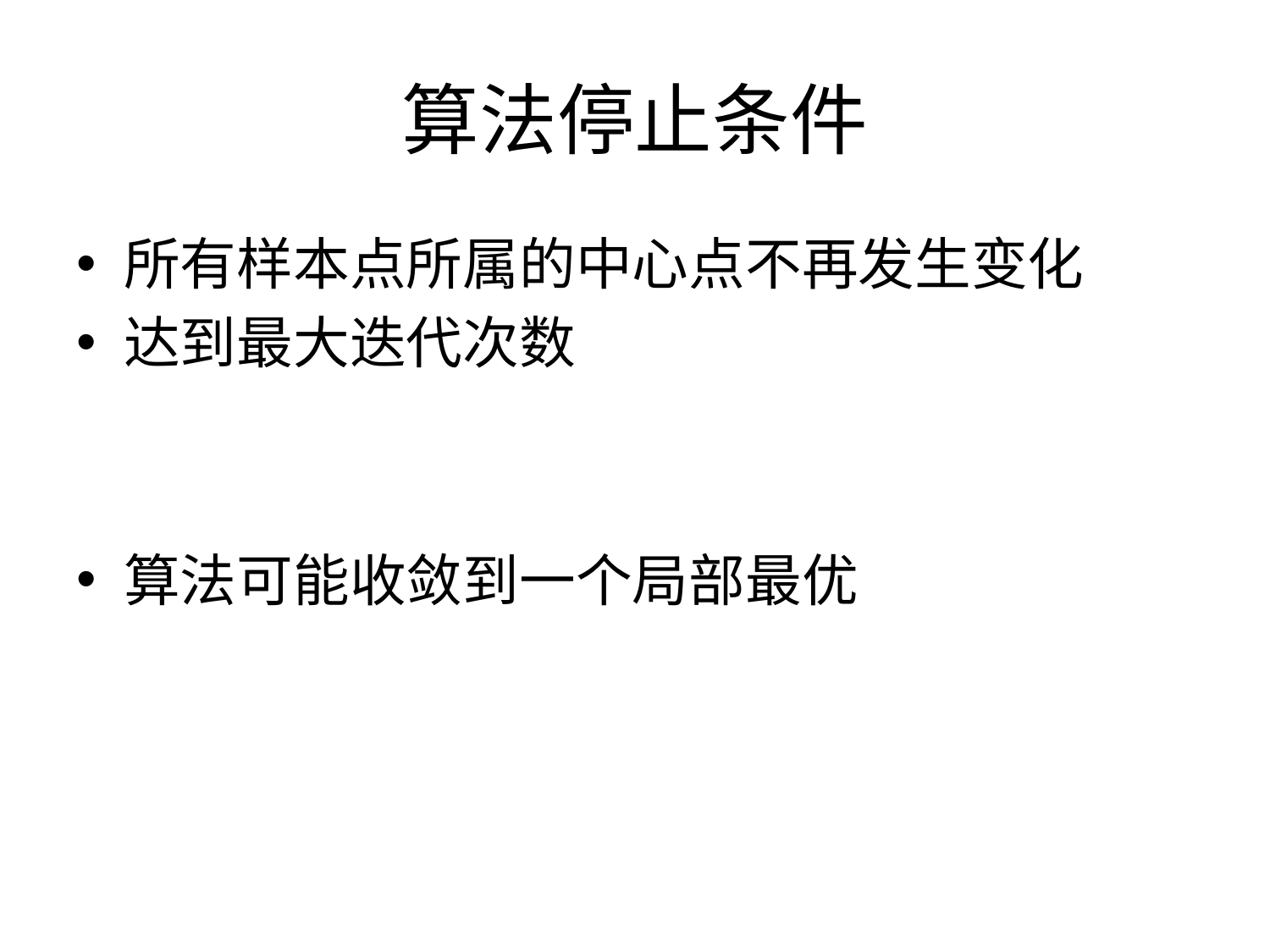

# 算法停止条件
所有样本点所属的中心点不再发生变化
达到最大迭代次数

算法可能收敛到一个局部最优